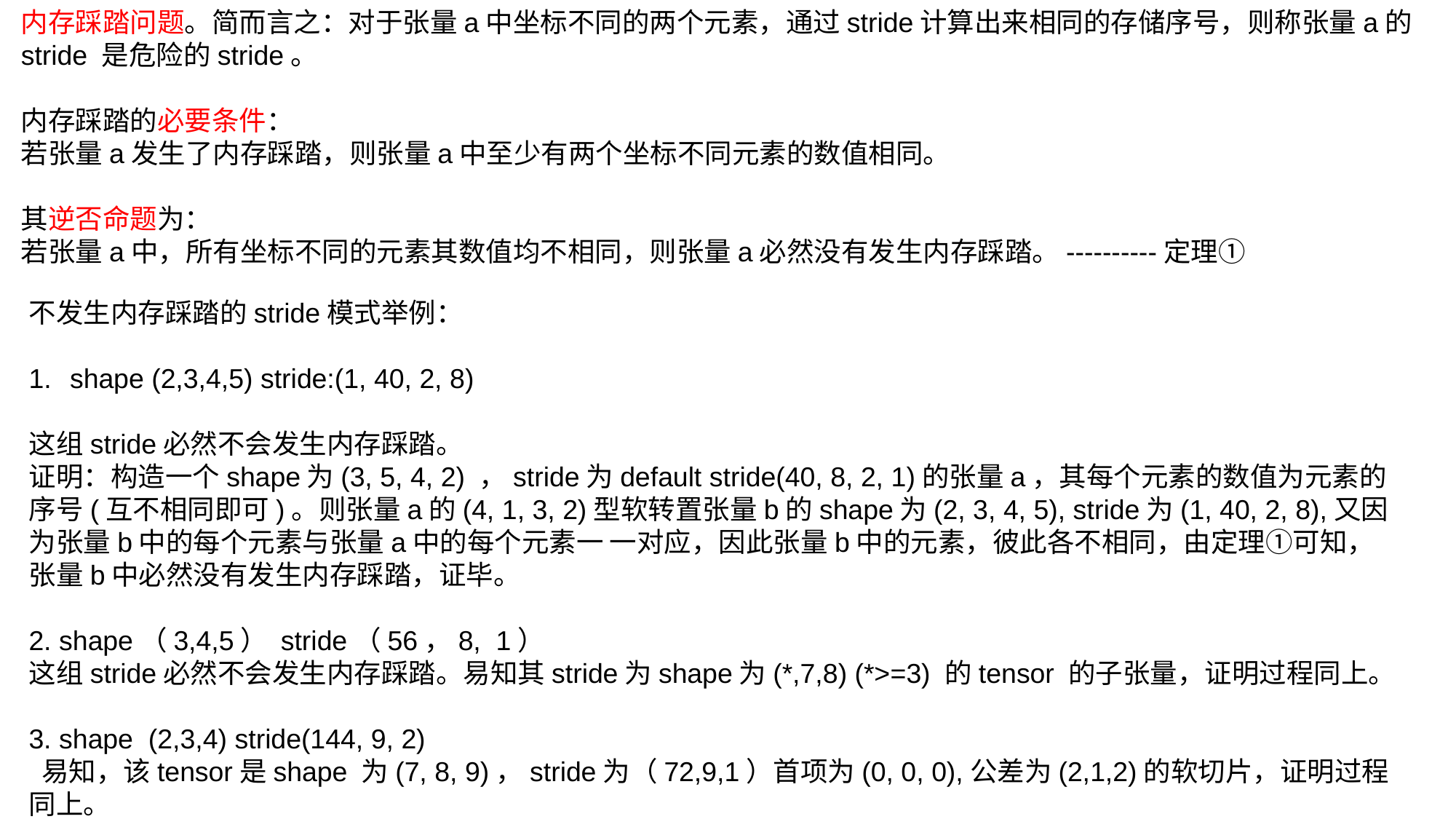

内存踩踏问题。简而言之：对于张量a中坐标不同的两个元素，通过stride计算出来相同的存储序号，则称张量a的stride 是危险的stride。

内存踩踏的必要条件：
若张量a发生了内存踩踏，则张量a中至少有两个坐标不同元素的数值相同。

其逆否命题为：
若张量a中，所有坐标不同的元素其数值均不相同，则张量a必然没有发生内存踩踏。----------定理①
不发生内存踩踏的stride模式举例：

shape (2,3,4,5) stride:(1, 40, 2, 8)

这组stride必然不会发生内存踩踏。
证明：构造一个shape为(3, 5, 4, 2) ，stride为default stride(40, 8, 2, 1)的张量a，其每个元素的数值为元素的序号(互不相同即可)。则张量a的(4, 1, 3, 2)型软转置张量b的shape为(2, 3, 4, 5), stride为(1, 40, 2, 8),又因为张量b中的每个元素与张量a中的每个元素一 一对应，因此张量b中的元素，彼此各不相同，由定理①可知，张量b中必然没有发生内存踩踏，证毕。

2. shape（3,4,5） stride（56，8,  1）
这组stride必然不会发生内存踩踏。易知其stride为shape为(*,7,8) (*>=3) 的tensor 的子张量，证明过程同上。

3. shape  (2,3,4) stride(144, 9, 2)
 易知，该tensor是shape 为(7, 8, 9)，stride为（72,9,1）首项为(0, 0, 0),公差为(2,1,2)的软切片，证明过程同上。